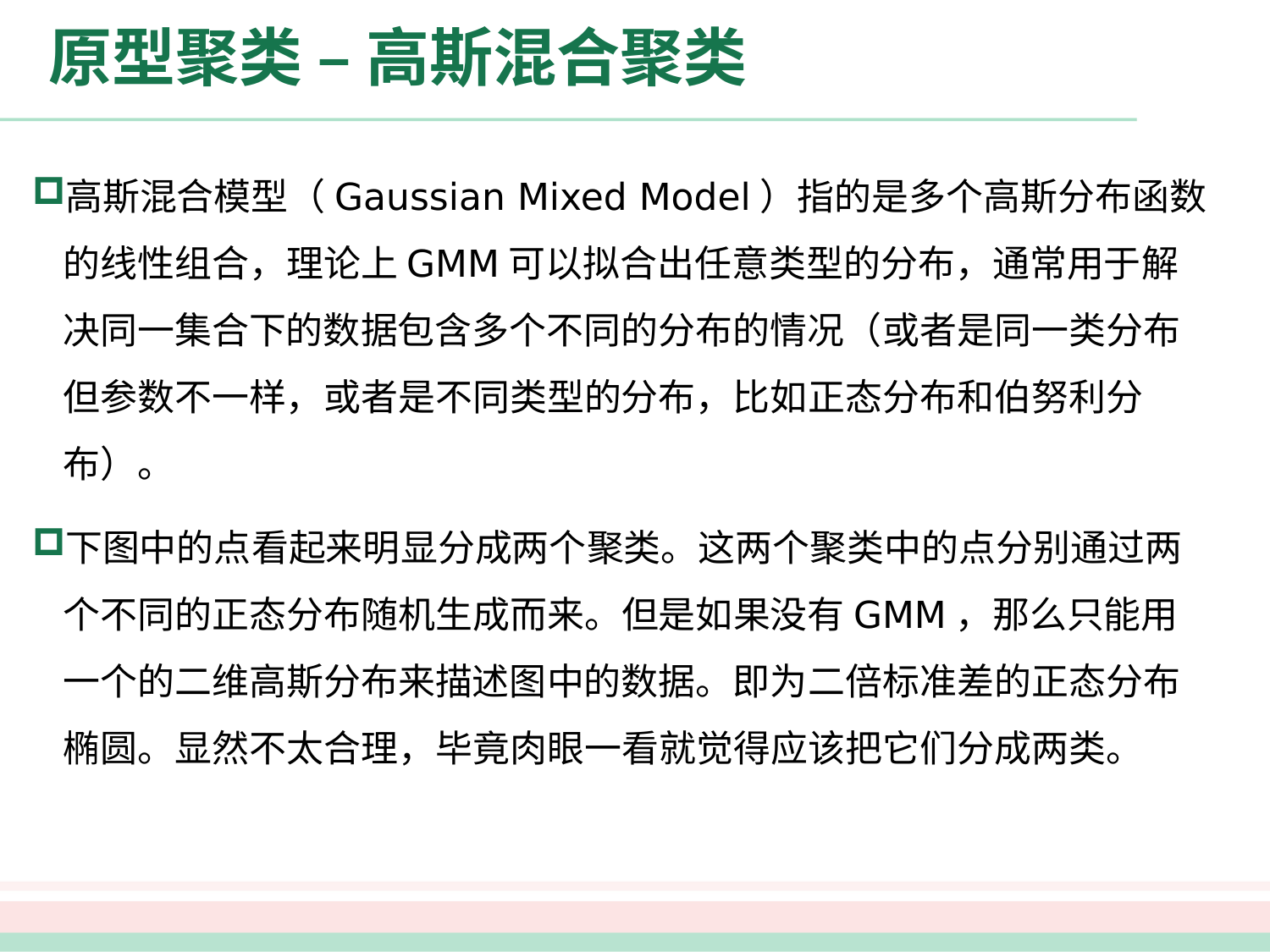

# 原型聚类 – 高斯混合聚类
高斯混合模型（Gaussian Mixed Model）指的是多个高斯分布函数的线性组合，理论上GMM可以拟合出任意类型的分布，通常用于解决同一集合下的数据包含多个不同的分布的情况（或者是同一类分布但参数不一样，或者是不同类型的分布，比如正态分布和伯努利分布）。
下图中的点看起来明显分成两个聚类。这两个聚类中的点分别通过两个不同的正态分布随机生成而来。但是如果没有GMM，那么只能用一个的二维高斯分布来描述图中的数据。即为二倍标准差的正态分布椭圆。显然不太合理，毕竟肉眼一看就觉得应该把它们分成两类。